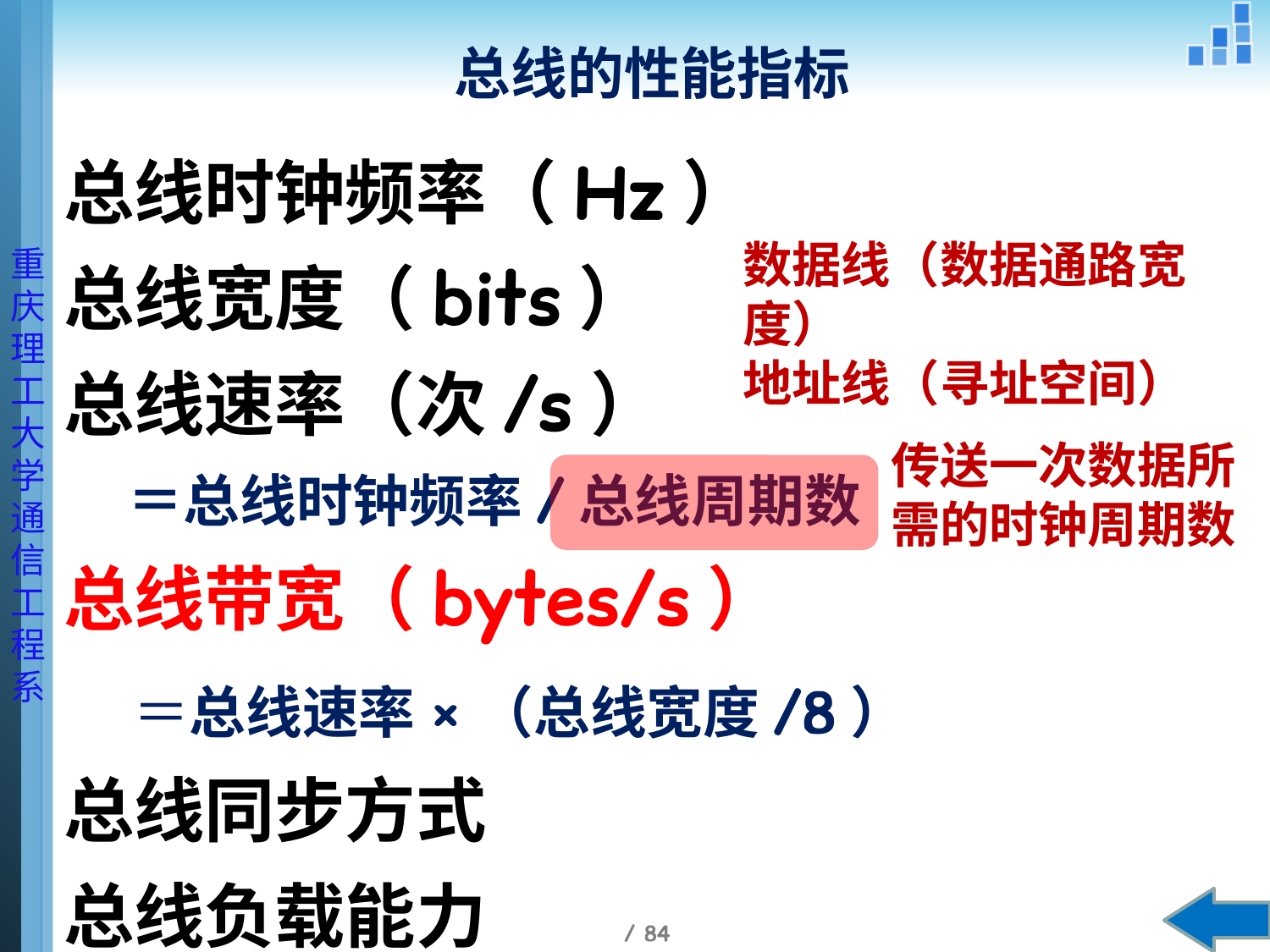

# 总线的性能指标
总线时钟频率（Hz）
总线宽度（bits）
总线速率（次/s）
＝总线时钟频率/总线周期数
总线带宽（bytes/s）
＝总线速率×（总线宽度/8）
总线同步方式
总线负载能力
数据线（数据通路宽度）
地址线（寻址空间）
传送一次数据所需的时钟周期数

44
/ 84